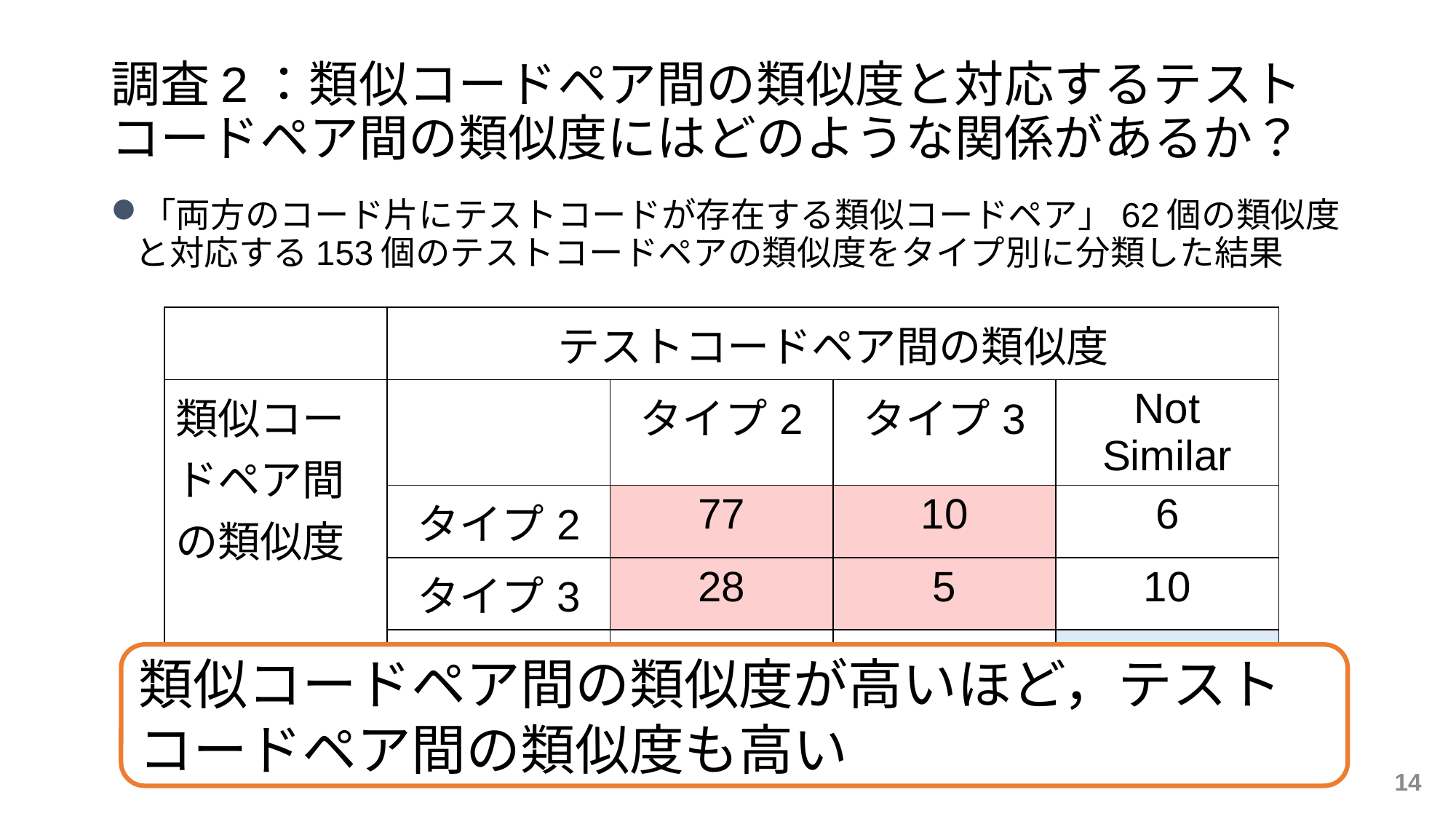

# 調査2：類似コードペア間の類似度と対応するテストコードペア間の類似度にはどのような関係があるか？
「両方のコード片にテストコードが存在する類似コードペア」62個の類似度と対応する153個のテストコードペアの類似度をタイプ別に分類した結果
|  | テストコードペア間の類似度 |  |  |  |
| --- | --- | --- | --- | --- |
| 類似コードペア間の類似度 |  | タイプ2 | タイプ3 | Not Similar |
|  | タイプ2 | 77 | 10 | 6 |
|  | タイプ3 | 28 | 5 | 10 |
|  | Not Similar | 0 | 0 | 17 |
類似コードペア間の類似度が高いほど，テストコードペア間の類似度も高い
14